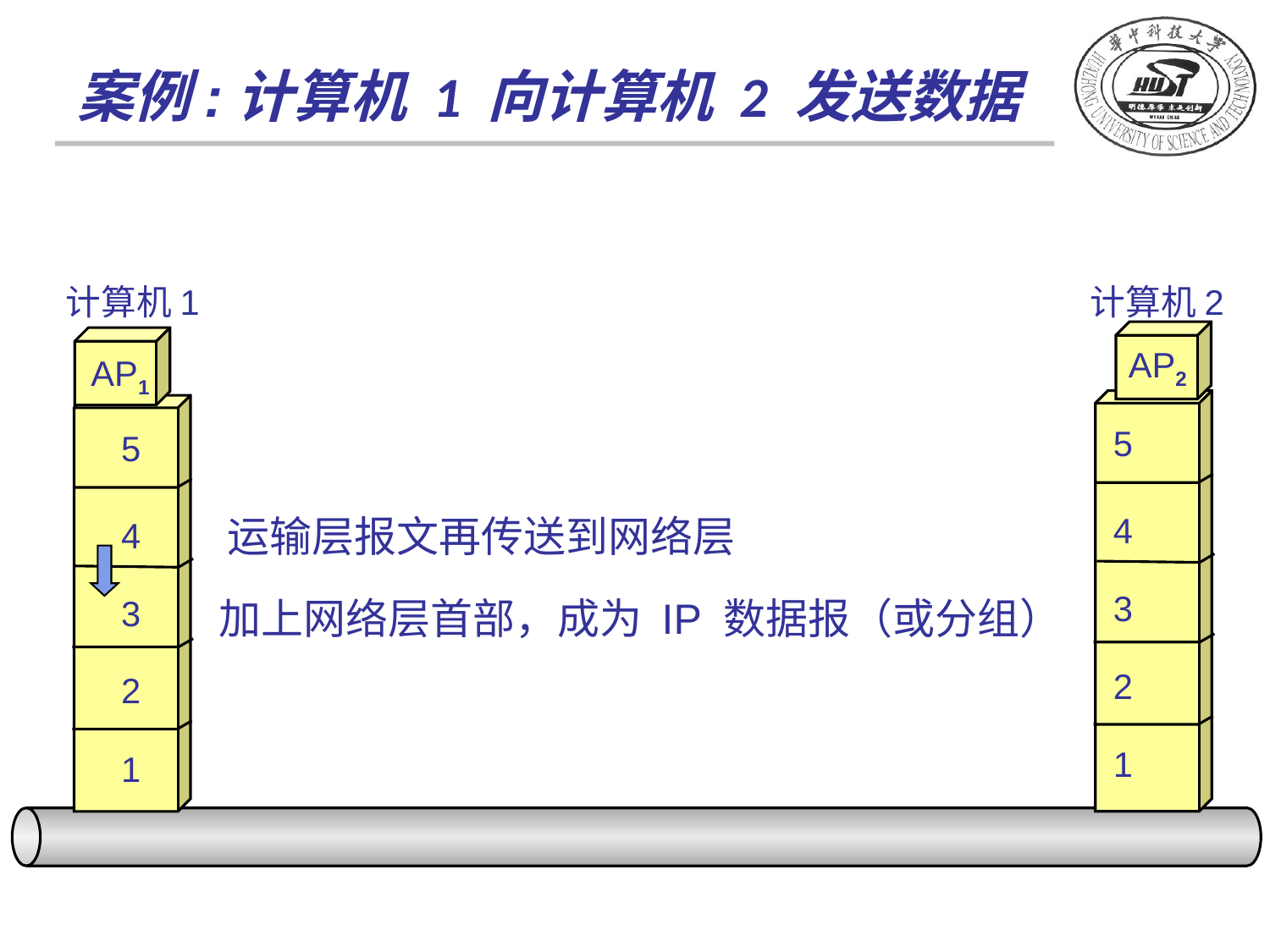

# 案例:计算机 1 向计算机 2 发送数据

计算机 1
计算机 2

AP2
AP1

5
5

4
运输层报文再传送到网络层
4

3
3
加上网络层首部，成为 IP 数据报（或分组）

2
2

1
1